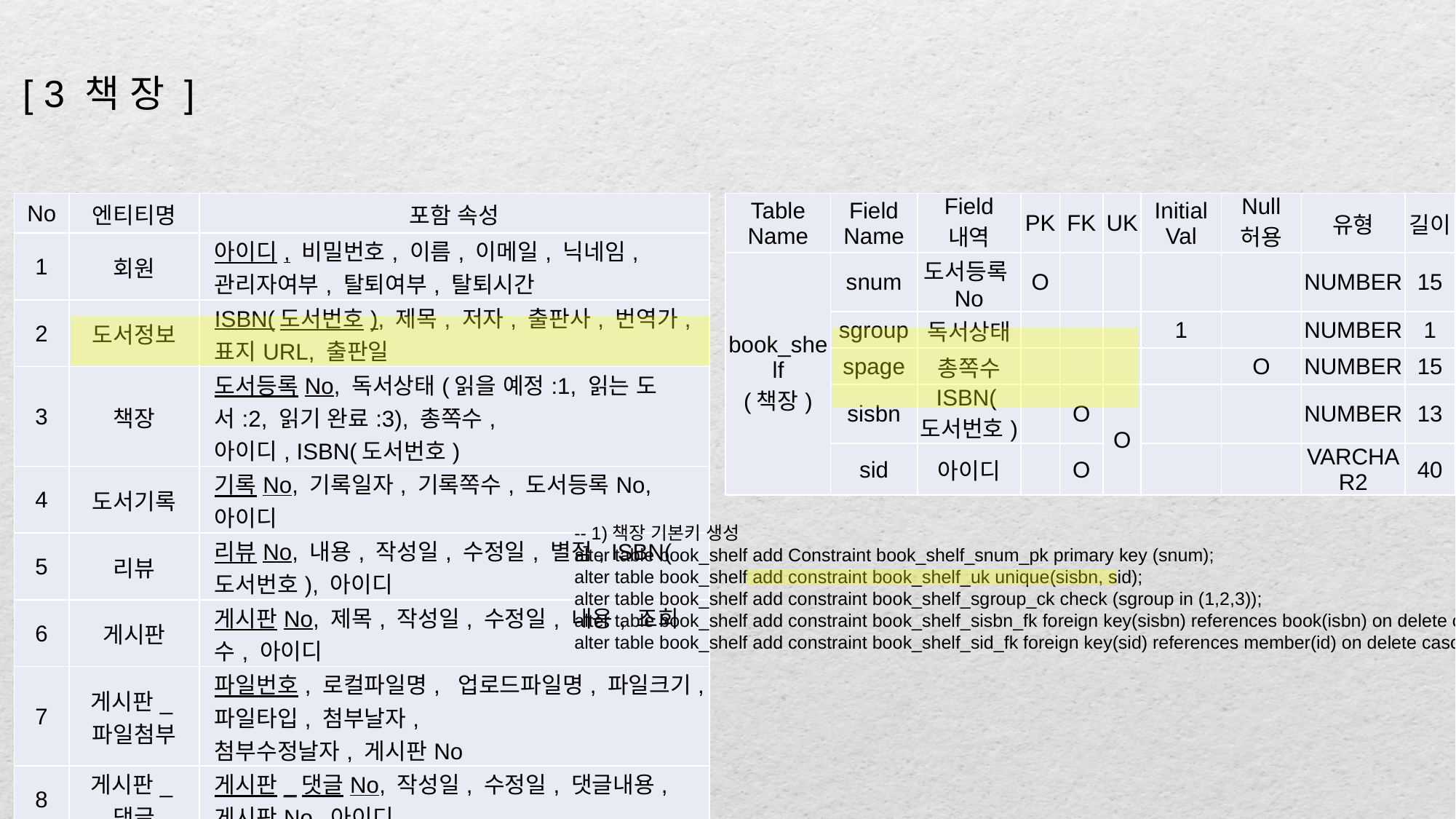

[ 3 책 장 ]
| No | 엔티티명 | 포함 속성 |
| --- | --- | --- |
| 1 | 회원 | 아이디, 비밀번호, 이름, 이메일, 닉네임, 관리자여부, 탈퇴여부, 탈퇴시간 |
| 2 | 도서정보 | ISBN(도서번호), 제목, 저자, 출판사, 번역가, 표지URL, 출판일 |
| 3 | 책장 | 도서등록No, 독서상태(읽을 예정:1, 읽는 도서:2, 읽기 완료:3), 총쪽수, 아이디, ISBN(도서번호) |
| 4 | 도서기록 | 기록No, 기록일자, 기록쪽수, 도서등록No, 아이디 |
| 5 | 리뷰 | 리뷰No, 내용, 작성일, 수정일, 별점, ISBN(도서번호), 아이디 |
| 6 | 게시판 | 게시판No, 제목, 작성일, 수정일, 내용, 조회수, 아이디 |
| 7 | 게시판\_파일첨부 | 파일번호, 로컬파일명, 업로드파일명, 파일크기, 파일타입, 첨부날자, 첨부수정날자, 게시판No |
| 8 | 게시판\_댓글 | 게시판\_댓글No, 작성일, 수정일, 댓글내용, 게시판No, 아이디 |
| 9 | 공지사항 | 공지사항No, 제목, 작성일, 수정일, 내용, 관리자, 아이디 |
| 10 | Q&A\_Q | Q&A\_Q\_No, 제목, 작성일, 수정일, 내용, 아이디 |
| 11 | Q&A\_A | Q&A\_A\_No, 제목, 작성일, 수정일, 내용, 관리자, Q&A\_Q\_No, 아이디 |
| 12 | Q&A\_파일첨부 | Q&A파일번호, 로컬파일명, 업로드파일명, 파일크기, 파일타입, 첨부날자, 첨부수정날자, Q&A\_Q\_No |
| Table Name | Field Name | Field 내역 | PK | FK | UK | Initial Val | Null 허용 | 유형 | 길이 |
| --- | --- | --- | --- | --- | --- | --- | --- | --- | --- |
| book\_shelf (책장) | snum | 도서등록No | O |  |  |  |  | NUMBER | 15 |
|  | sgroup | 독서상태 |  |  |  | 1 |  | NUMBER | 1 |
|  | spage | 총쪽수 |  |  |  |  | O | NUMBER | 15 |
|  | sisbn | ISBN(도서번호) |  | O | O |  |  | NUMBER | 13 |
|  | sid | 아이디 |  | O |  |  |  | VARCHAR2 | 40 |

-- 1)책장 기본키 생성
alter table book_shelf add Constraint book_shelf_snum_pk primary key (snum);
alter table book_shelf add constraint book_shelf_uk unique(sisbn, sid);
alter table book_shelf add constraint book_shelf_sgroup_ck check (sgroup in (1,2,3));
alter table book_shelf add constraint book_shelf_sisbn_fk foreign key(sisbn) references book(isbn) on delete cascade;
alter table book_shelf add constraint book_shelf_sid_fk foreign key(sid) references member(id) on delete cascade;